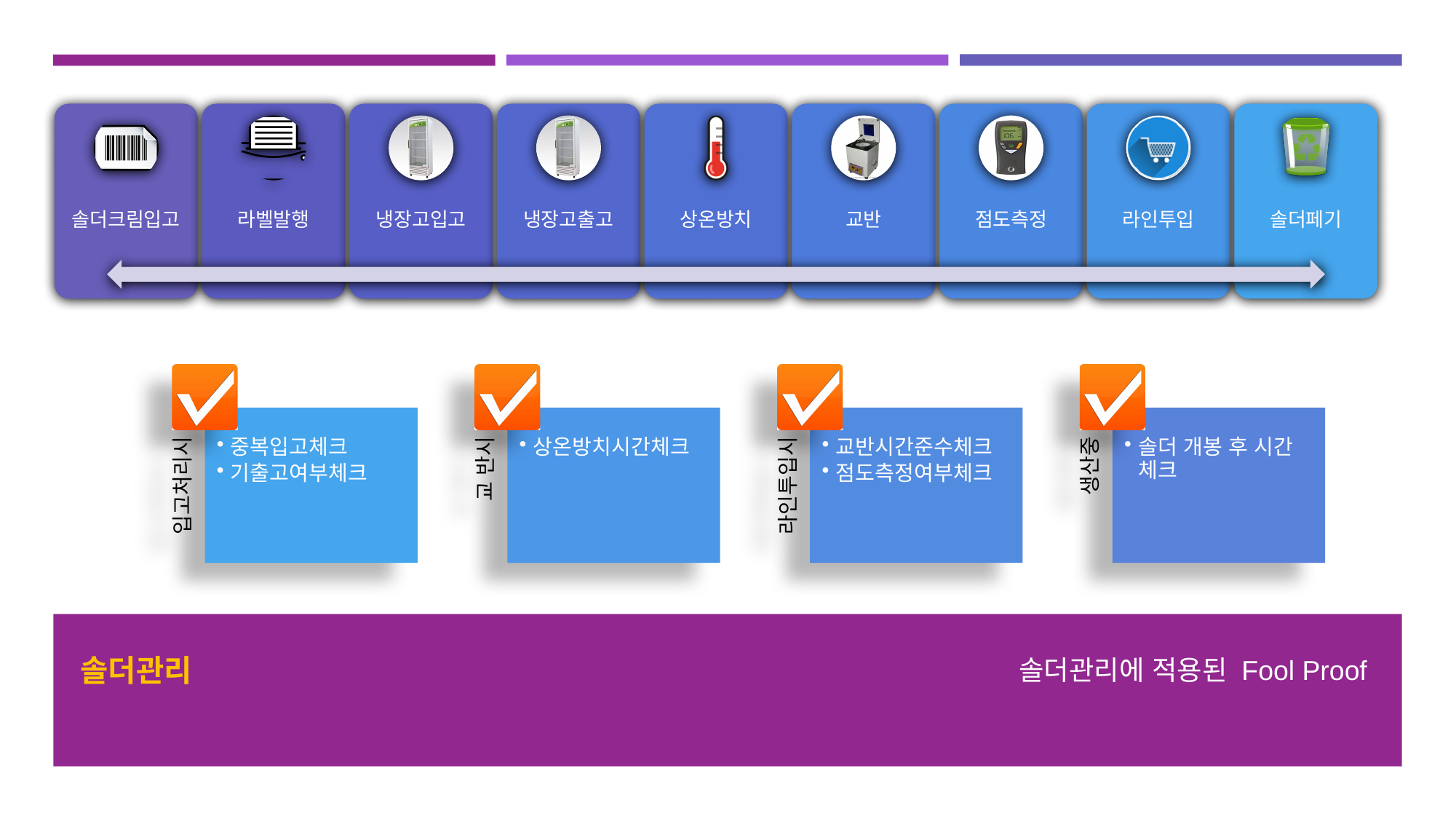

솔더크림입고
라벨발행
냉장고입고
냉장고출고
상온방치
교반
점도측정
라인투입
솔더페기
입고처리시
중복입고체크
기출고여부체크
교 반시
상온방치시간체크
라인투입시
교반시간준수체크
점도측정여부체크
생산중
솔더 개봉 후 시간 체크
# 솔더관리
솔더관리에 적용된 Fool Proof